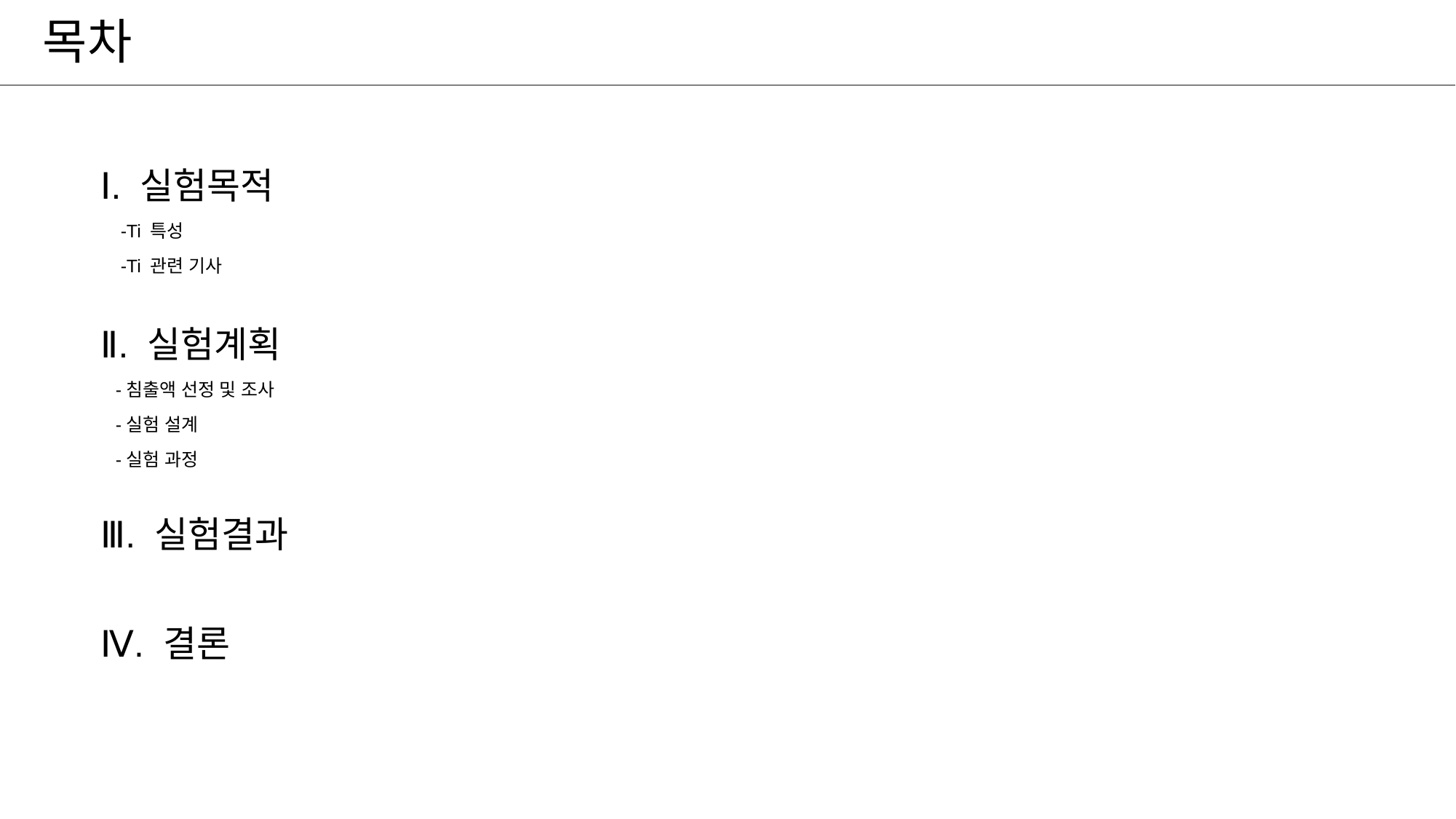

# 목차
Ⅰ. 실험목적
    -Ti 특성
    -Ti 관련 기사

Ⅱ. 실험계획
   -침출액 선정 및 조사
   -실험 설계
   -실험 과정

Ⅲ. 실험결과

Ⅳ. 결론